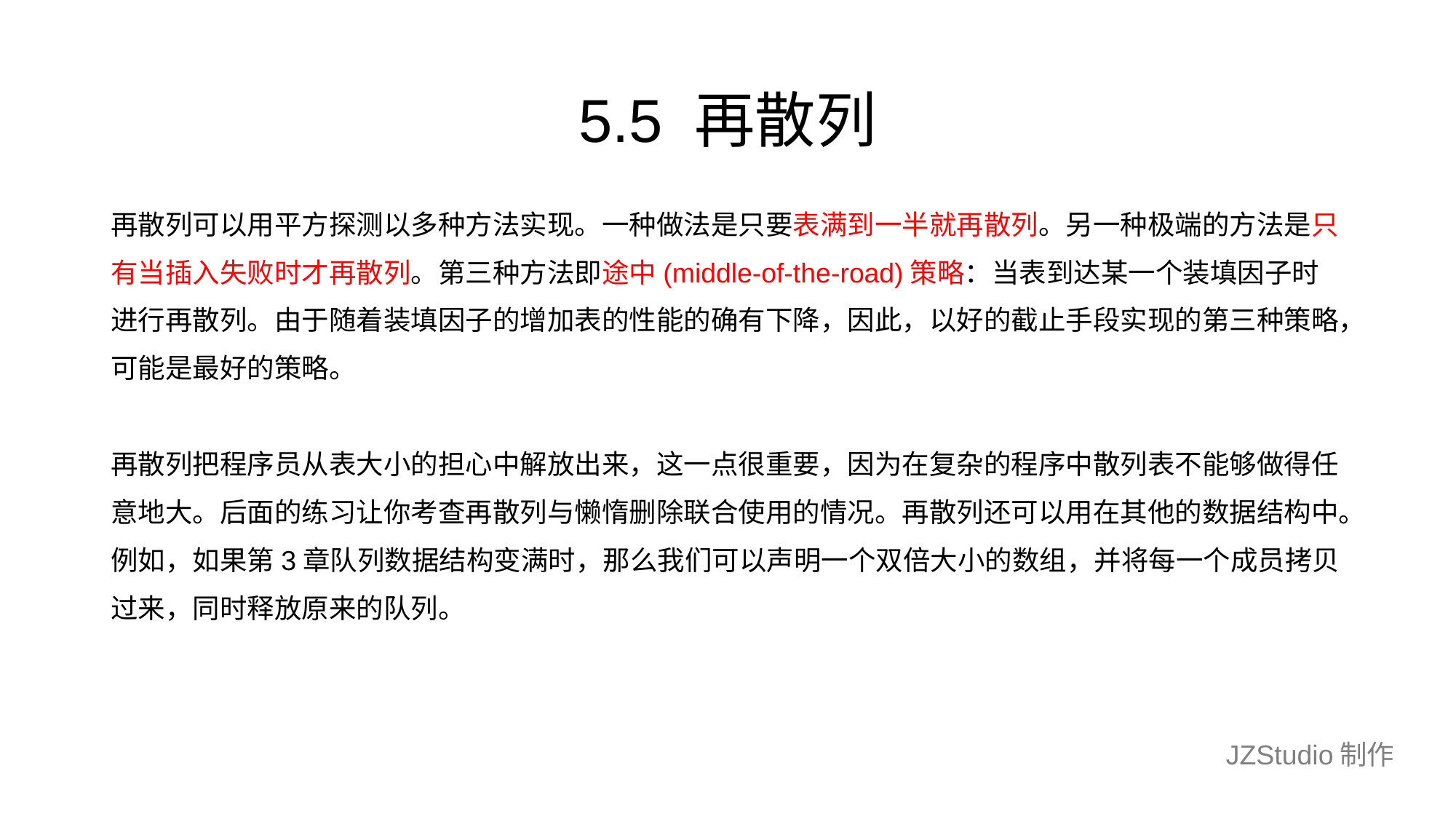

# 5.5 再散列
再散列可以用平方探测以多种方法实现。一种做法是只要表满到一半就再散列。另一种极端的方法是只
有当插入失败时才再散列。第三种方法即途中(middle-of-the-road)策略：当表到达某一个装填因子时
进行再散列。由于随着装填因子的增加表的性能的确有下降，因此，以好的截止手段实现的第三种策略，
可能是最好的策略。

再散列把程序员从表大小的担心中解放出来，这一点很重要，因为在复杂的程序中散列表不能够做得任
意地大。后面的练习让你考查再散列与懒惰删除联合使用的情况。再散列还可以用在其他的数据结构中。
例如，如果第3章队列数据结构变满时，那么我们可以声明一个双倍大小的数组，并将每一个成员拷贝
过来，同时释放原来的队列。